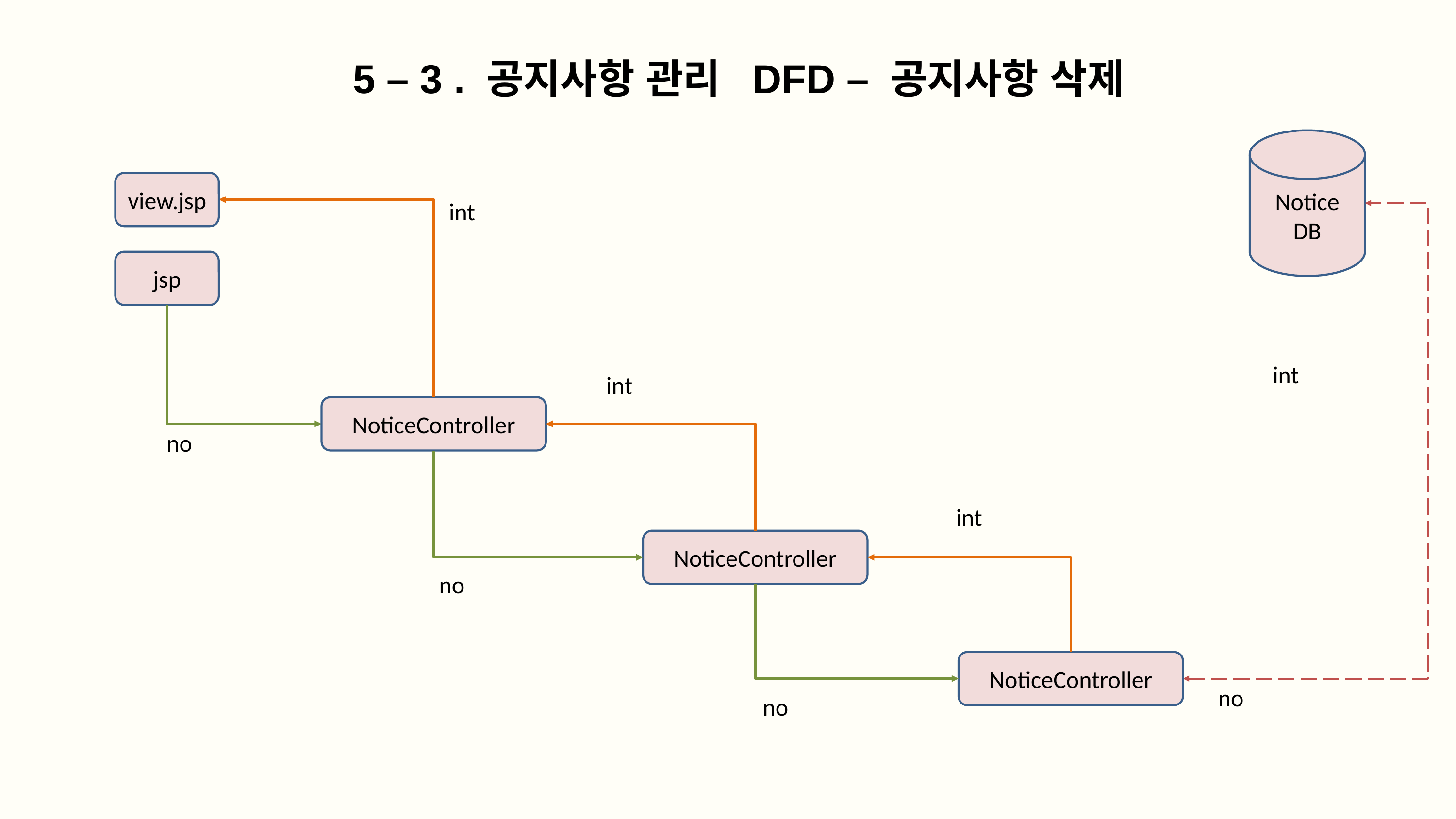

5 – 3 . 공지사항 관리  DFD – 공지사항 삭제
Notice
DB
view.jsp
int
jsp
int
int
NoticeController
no
int
NoticeController
no
NoticeController
no
no